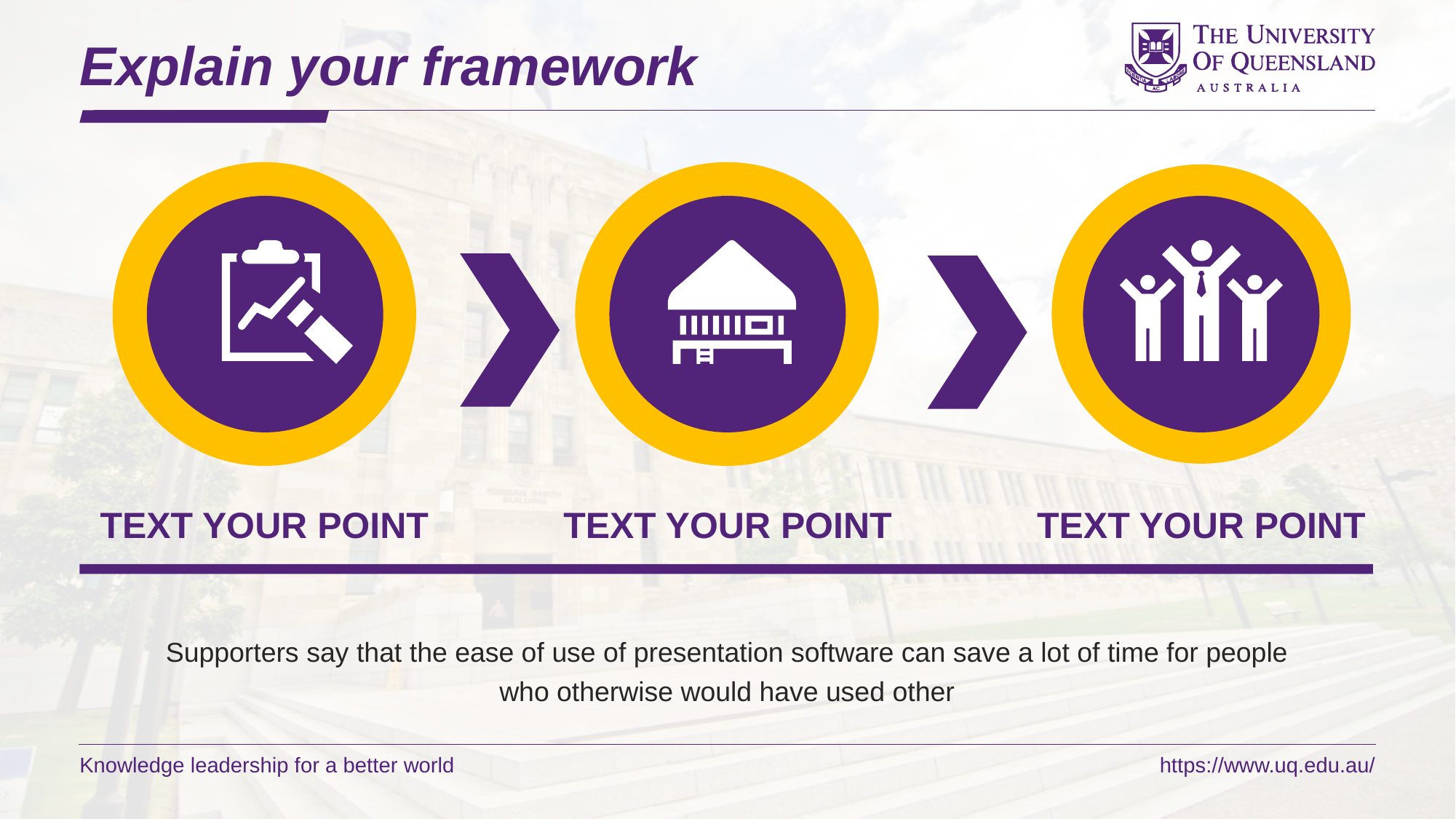

# Explain your framework

### Chart

| Category | 销售额 |
|---|---|
| 第一季度 | 8.2 |
| 第二季度 | 5.0 |

### Chart

| Category | 销售额 |
|---|---|
| 第一季度 | 1.0 |
| 第二季度 | 3.2 |

### Chart

| Category | 销售额 |
|---|---|
| 第一季度 | 10.0 |
| 第二季度 | 2.0 |

TEXT YOUR POINT
TEXT YOUR POINT
TEXT YOUR POINT

Supporters say that the ease of use of presentation software can save a lot of time for people who otherwise would have used other